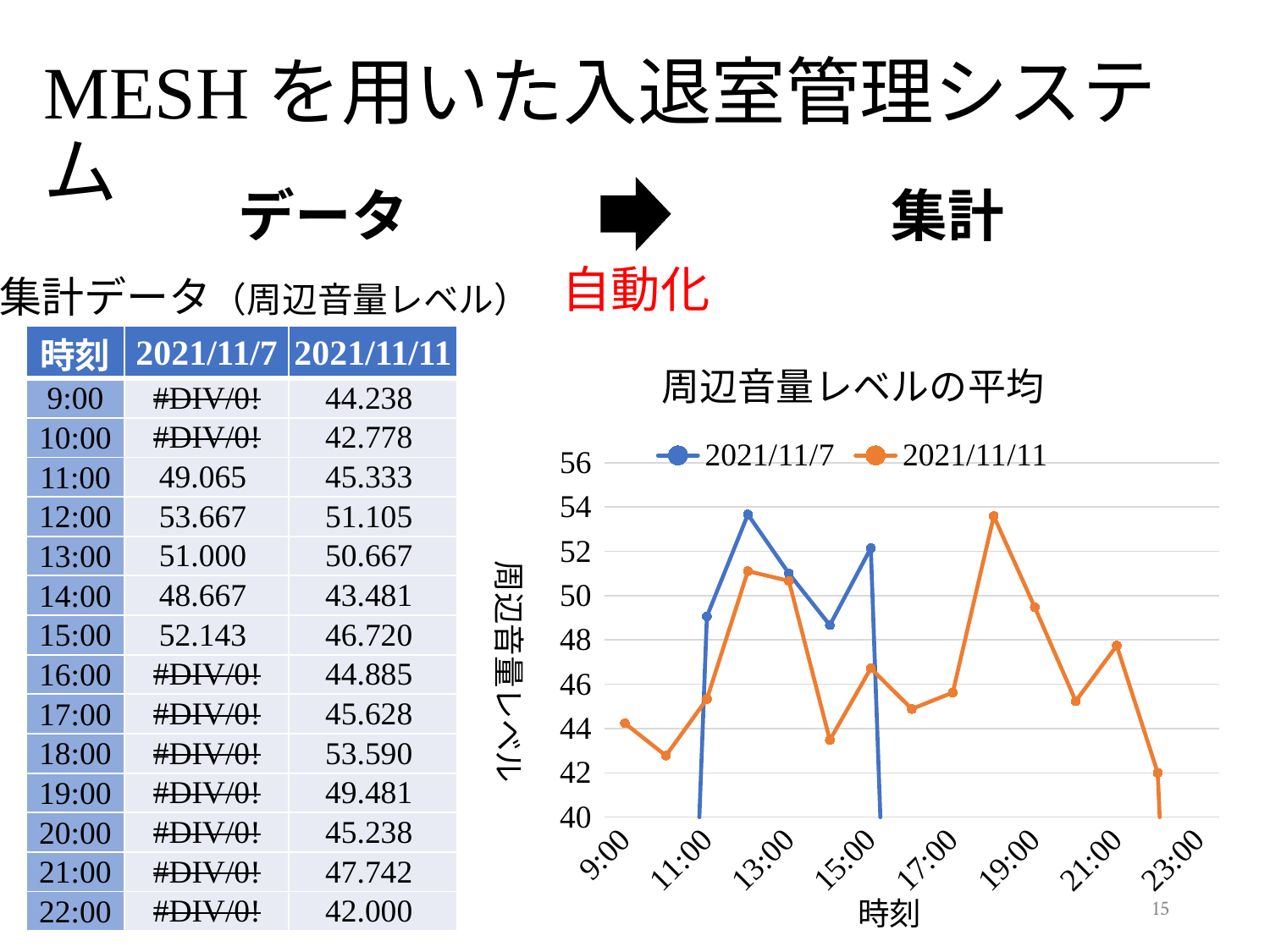

MESHを用いた入退室管理システム
データ
集計

自動化
集計データ（周辺音量レベル）

### Chart: 周辺音量レベルの平均

| Category | 2021/11/7 | 2021/11/11 |
|---|---|---|
| 0.375 | 0.0 | 44.23809524 |
| 0.41666666666666669 | 0.0 | 42.77777778 |
| 0.45833333333333331 | 49.06451613 | 45.33333333 |
| 0.5 | 53.66666667 | 51.10526316 |
| 0.54166666666666663 | 51.0 | 50.66666667 |
| 0.58333333333333337 | 48.66666667 | 43.48148148 |
| 0.625 | 52.14285714 | 46.72 |
| 0.66666666666666663 | 0.0 | 44.88461538 |
| 0.70833333333333337 | 0.0 | 45.62790698 |
| 0.75 | 0.0 | 53.58974359 |
| 0.79166666666666663 | 0.0 | 49.48076923 |
| 0.83333333333333337 | 0.0 | 45.23809524 |
| 0.875 | 0.0 | 47.74193548 |
| 0.91666666666666663 | 0.0 | 42.0 |
| 0.95833333333333337 | 0.0 | 0.0 |
| 時刻 | 2021/11/7 | 2021/11/11 |
| --- | --- | --- |
| 9:00 | #DIV/0! | 44.238 |
| 10:00 | #DIV/0! | 42.778 |
| 11:00 | 49.065 | 45.333 |
| 12:00 | 53.667 | 51.105 |
| 13:00 | 51.000 | 50.667 |
| 14:00 | 48.667 | 43.481 |
| 15:00 | 52.143 | 46.720 |
| 16:00 | #DIV/0! | 44.885 |
| 17:00 | #DIV/0! | 45.628 |
| 18:00 | #DIV/0! | 53.590 |
| 19:00 | #DIV/0! | 49.481 |
| 20:00 | #DIV/0! | 45.238 |
| 21:00 | #DIV/0! | 47.742 |
| 22:00 | #DIV/0! | 42.000 |
15